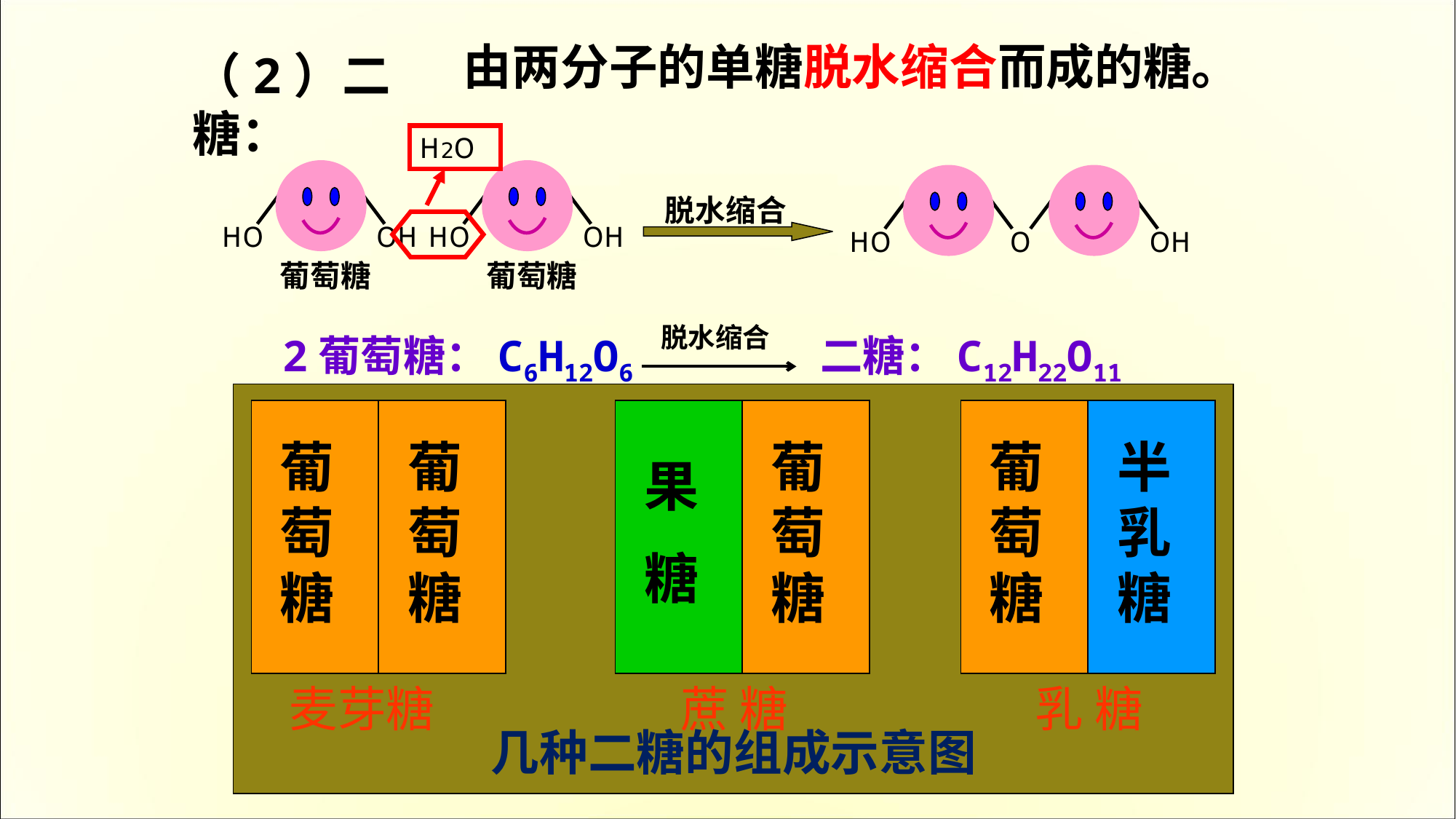

由两分子的单糖脱水缩合而成的糖。
（2）二糖：
H2O

HO
OH
葡萄糖

HO
OH
葡萄糖

HO
O
OH
  脱水缩合

脱水缩合
2葡萄糖：C6H12O6
二糖：C12H22O11

葡萄糖
葡萄糖
葡萄糖
葡萄糖
半乳糖
果
糖
麦芽糖
蔗 糖
乳 糖
几种二糖的组成示意图